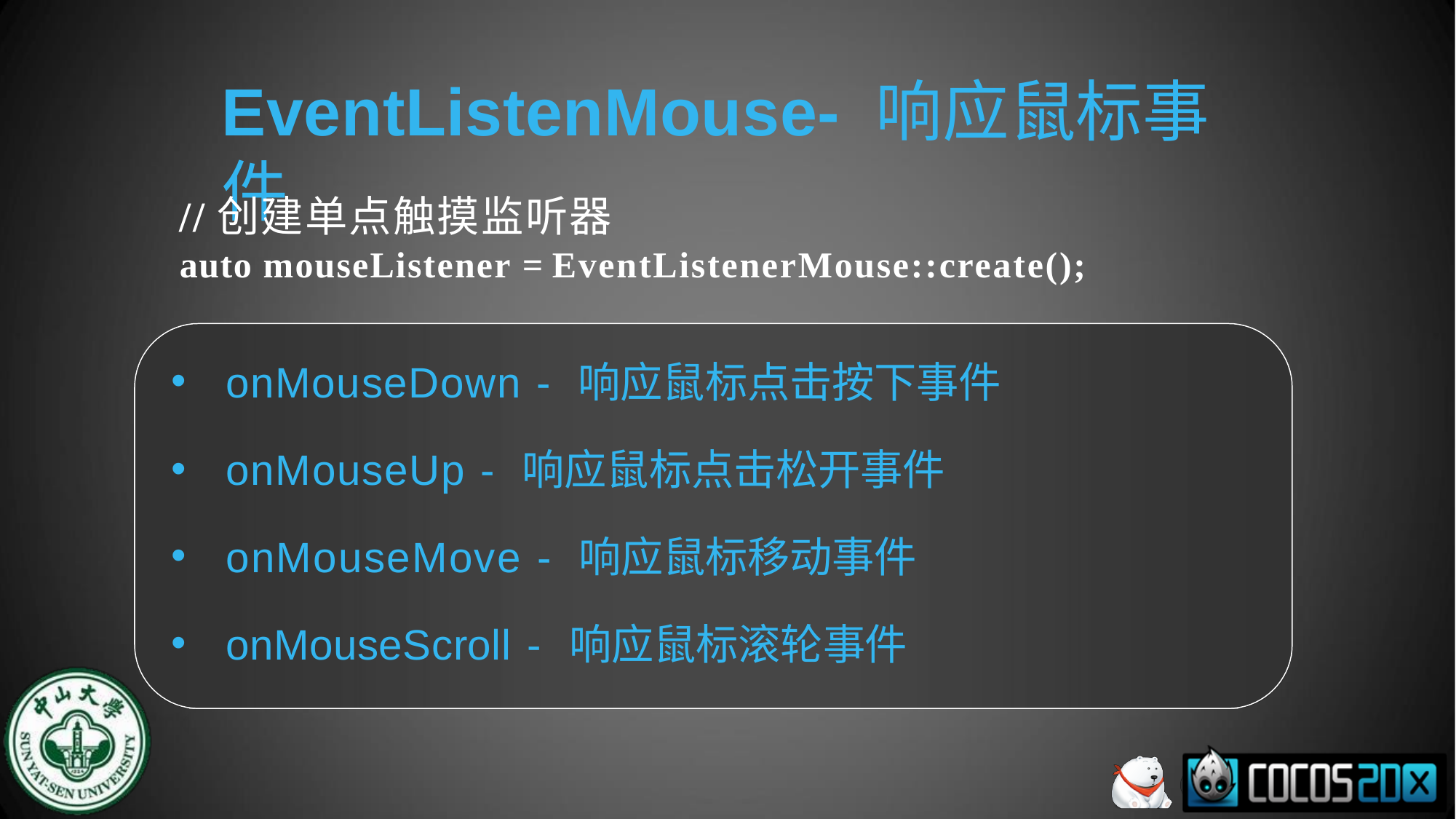

# EventListenMouse- 响应鼠标事件
//创建单点触摸监听器
auto mouseListener = EventListenerMouse::create();

onMouseDown - 响应鼠标点击按下事件
onMouseUp - 响应鼠标点击松开事件
onMouseMove - 响应鼠标移动事件
onMouseScroll - 响应鼠标滚轮事件